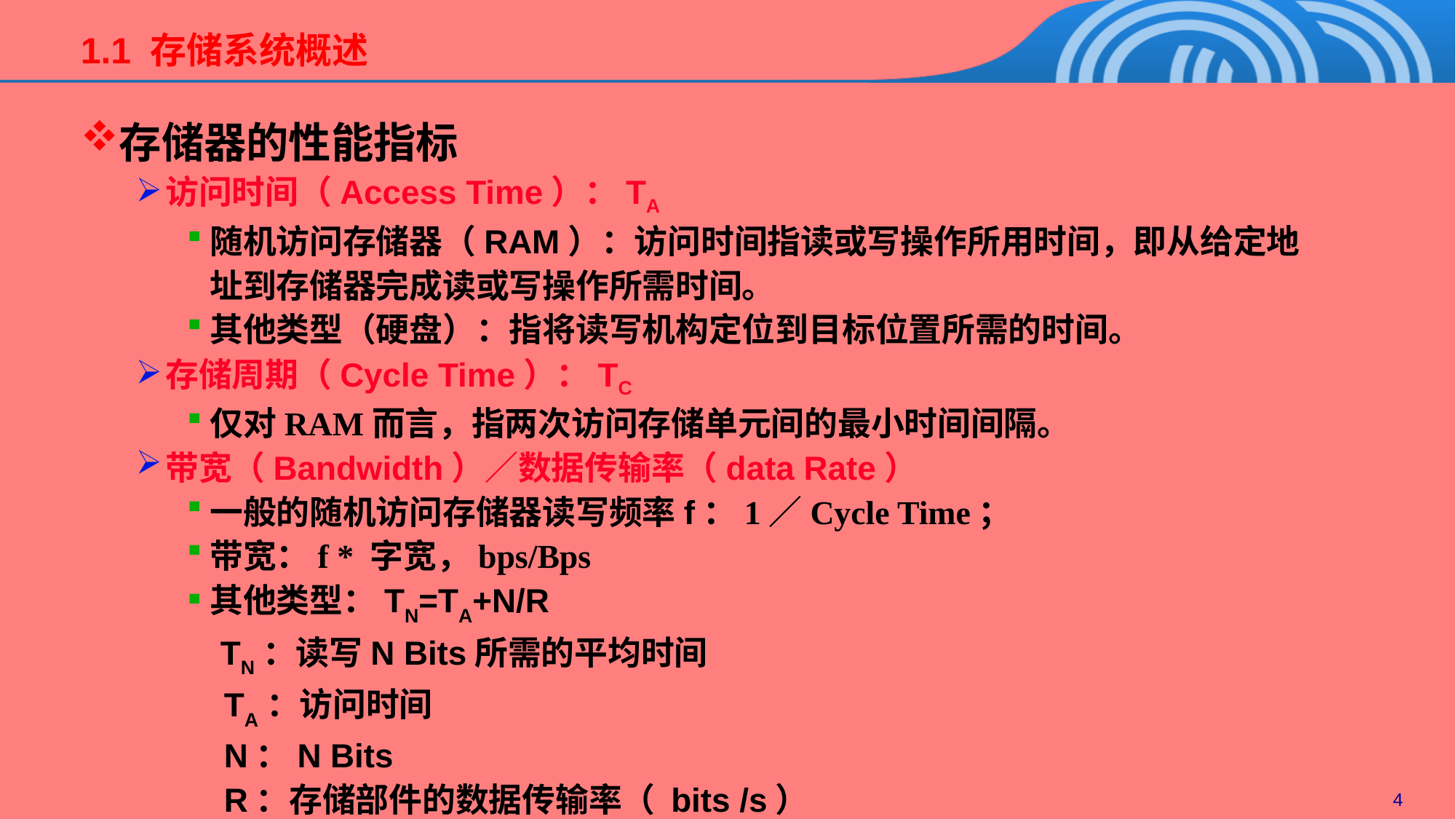

1.1 存储系统概述
存储器的性能指标
访问时间（Access Time）：TA
随机访问存储器（RAM）：访问时间指读或写操作所用时间，即从给定地址到存储器完成读或写操作所需时间。
其他类型（硬盘）：指将读写机构定位到目标位置所需的时间。
存储周期（Cycle Time）：TC
仅对RAM而言，指两次访问存储单元间的最小时间间隔。
带宽（Bandwidth）／数据传输率（data Rate）
一般的随机访问存储器读写频率f：1／Cycle Time；
带宽：f * 字宽，bps/Bps
其他类型：TN=TA+N/R
    TN：读写N Bits所需的平均时间
    TA：访问时间
    N：N Bits
    R：存储部件的数据传输率（ bits /s）